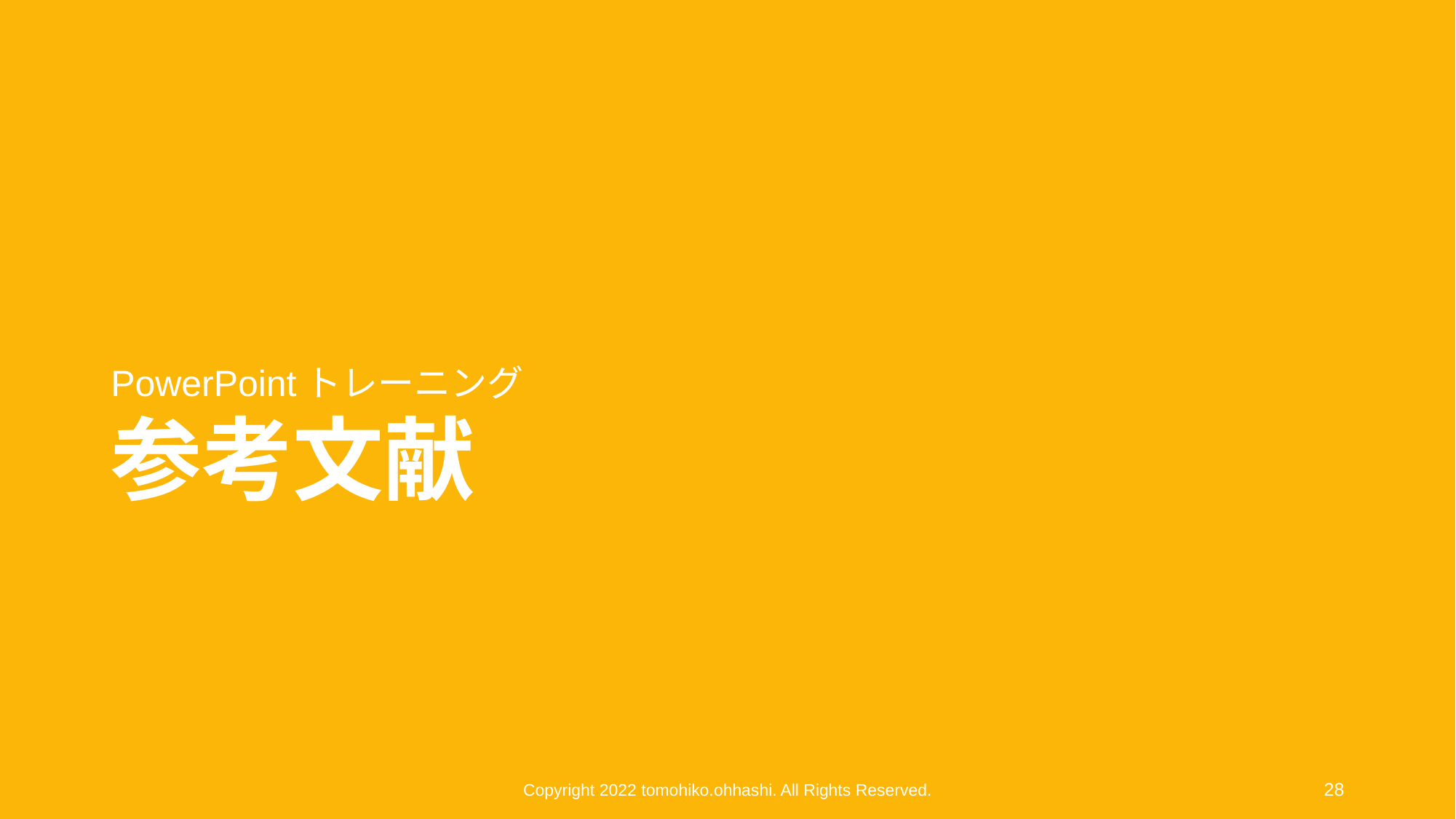

PowerPointトレーニング
# 参考文献
Copyright 2022 tomohiko.ohhashi. All Rights Reserved.
28